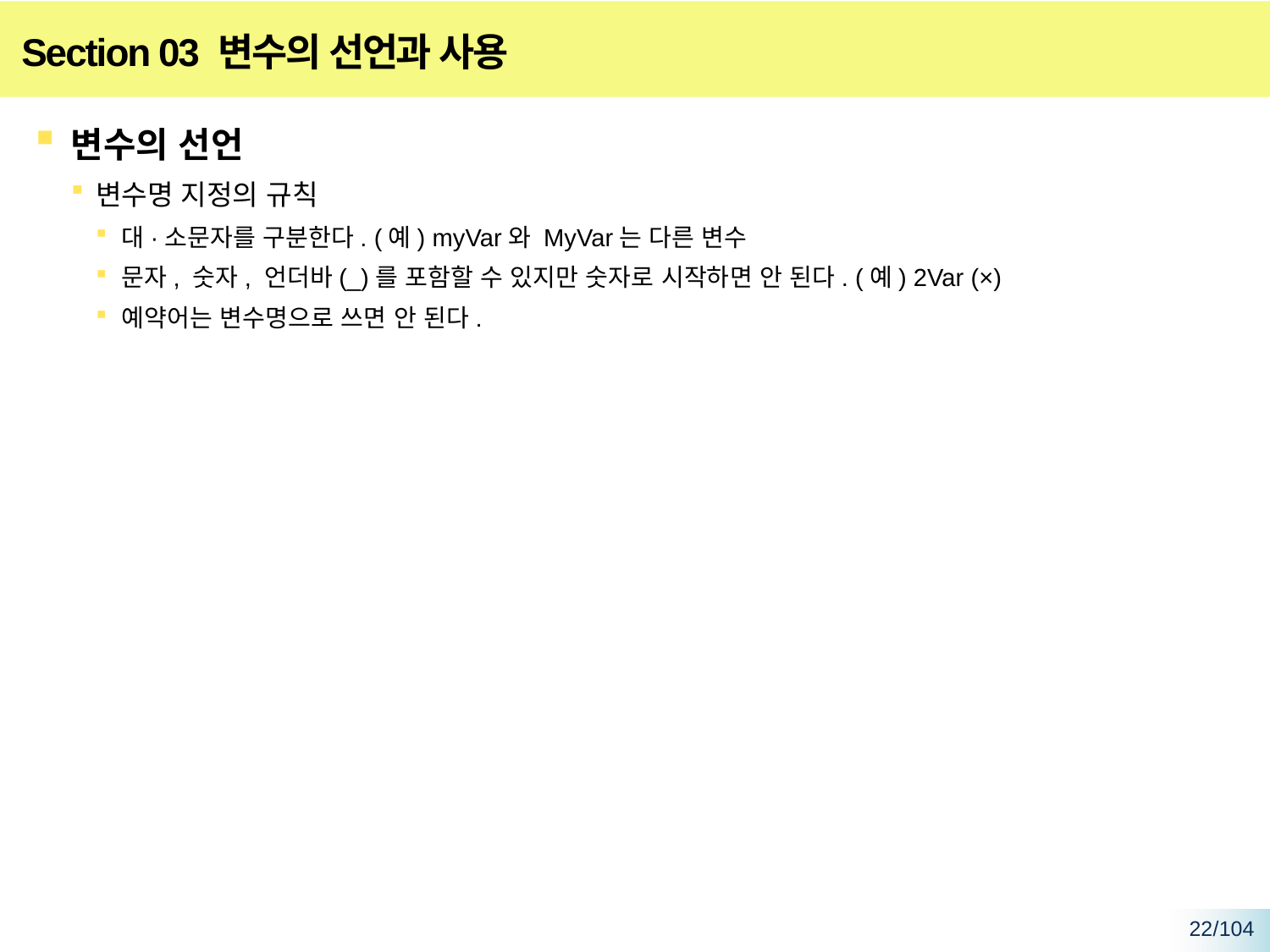

# Section 03 변수의 선언과 사용
변수의 선언
변수명 지정의 규칙
대·소문자를 구분한다. (예) myVar와 MyVar는 다른 변수
문자, 숫자, 언더바(_)를 포함할 수 있지만 숫자로 시작하면 안 된다. (예) 2Var (×)
예약어는 변수명으로 쓰면 안 된다.